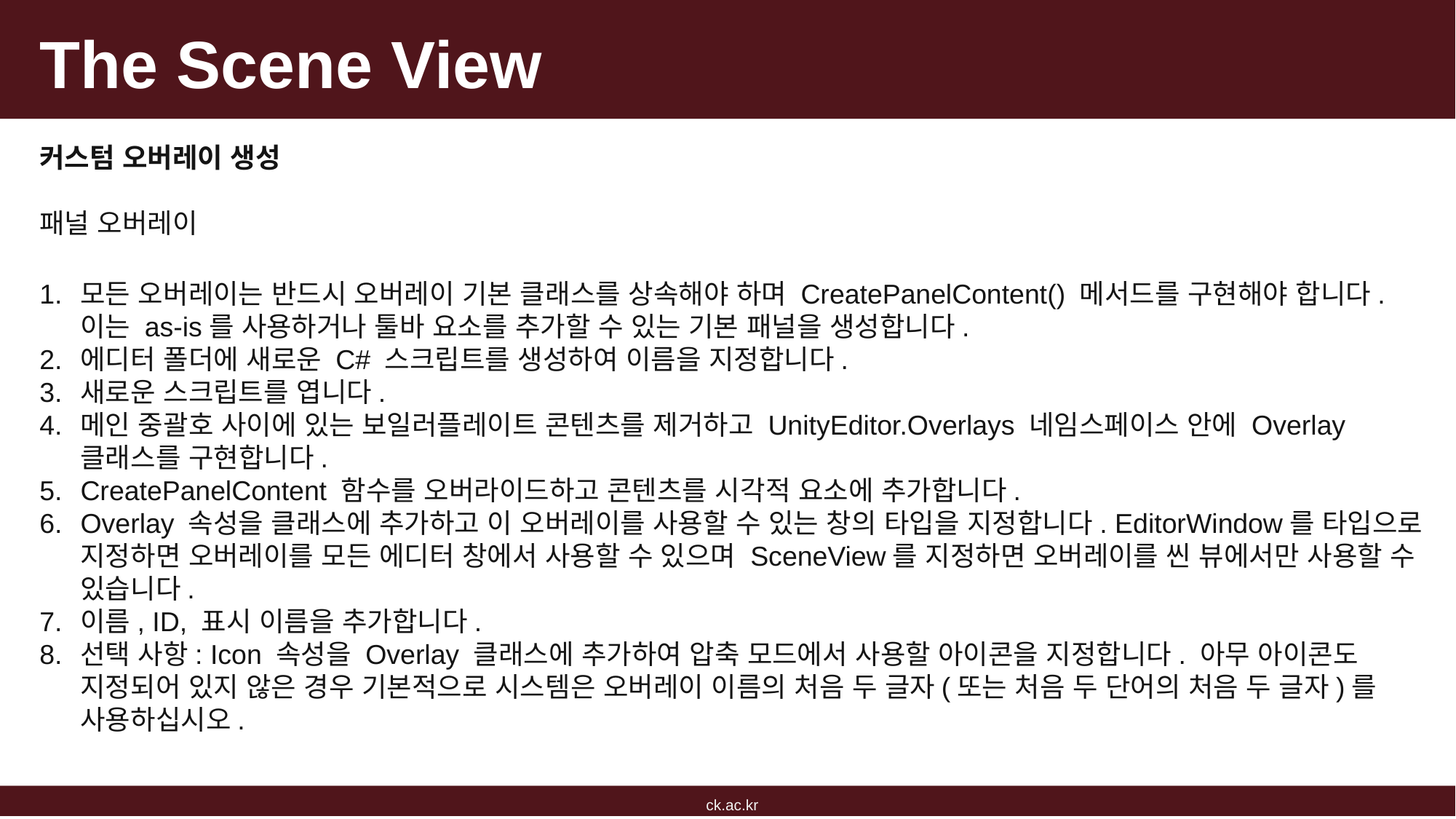

# The Scene View
커스텀 오버레이 생성

패널 오버레이
모든 오버레이는 반드시 오버레이 기본 클래스를 상속해야 하며 CreatePanelContent() 메서드를 구현해야 합니다. 이는 as-is를 사용하거나 툴바 요소를 추가할 수 있는 기본 패널을 생성합니다.
에디터 폴더에 새로운 C# 스크립트를 생성하여 이름을 지정합니다.
새로운 스크립트를 엽니다.
메인 중괄호 사이에 있는 보일러플레이트 콘텐츠를 제거하고 UnityEditor.Overlays 네임스페이스 안에 Overlay 클래스를 구현합니다.
CreatePanelContent 함수를 오버라이드하고 콘텐츠를 시각적 요소에 추가합니다.
Overlay 속성을 클래스에 추가하고 이 오버레이를 사용할 수 있는 창의 타입을 지정합니다. EditorWindow를 타입으로 지정하면 오버레이를 모든 에디터 창에서 사용할 수 있으며 SceneView를 지정하면 오버레이를 씬 뷰에서만 사용할 수 있습니다.
이름, ID, 표시 이름을 추가합니다.
선택 사항: Icon 속성을 Overlay 클래스에 추가하여 압축 모드에서 사용할 아이콘을 지정합니다. 아무 아이콘도 지정되어 있지 않은 경우 기본적으로 시스템은 오버레이 이름의 처음 두 글자(또는 처음 두 단어의 처음 두 글자)를 사용하십시오.
ck.ac.kr